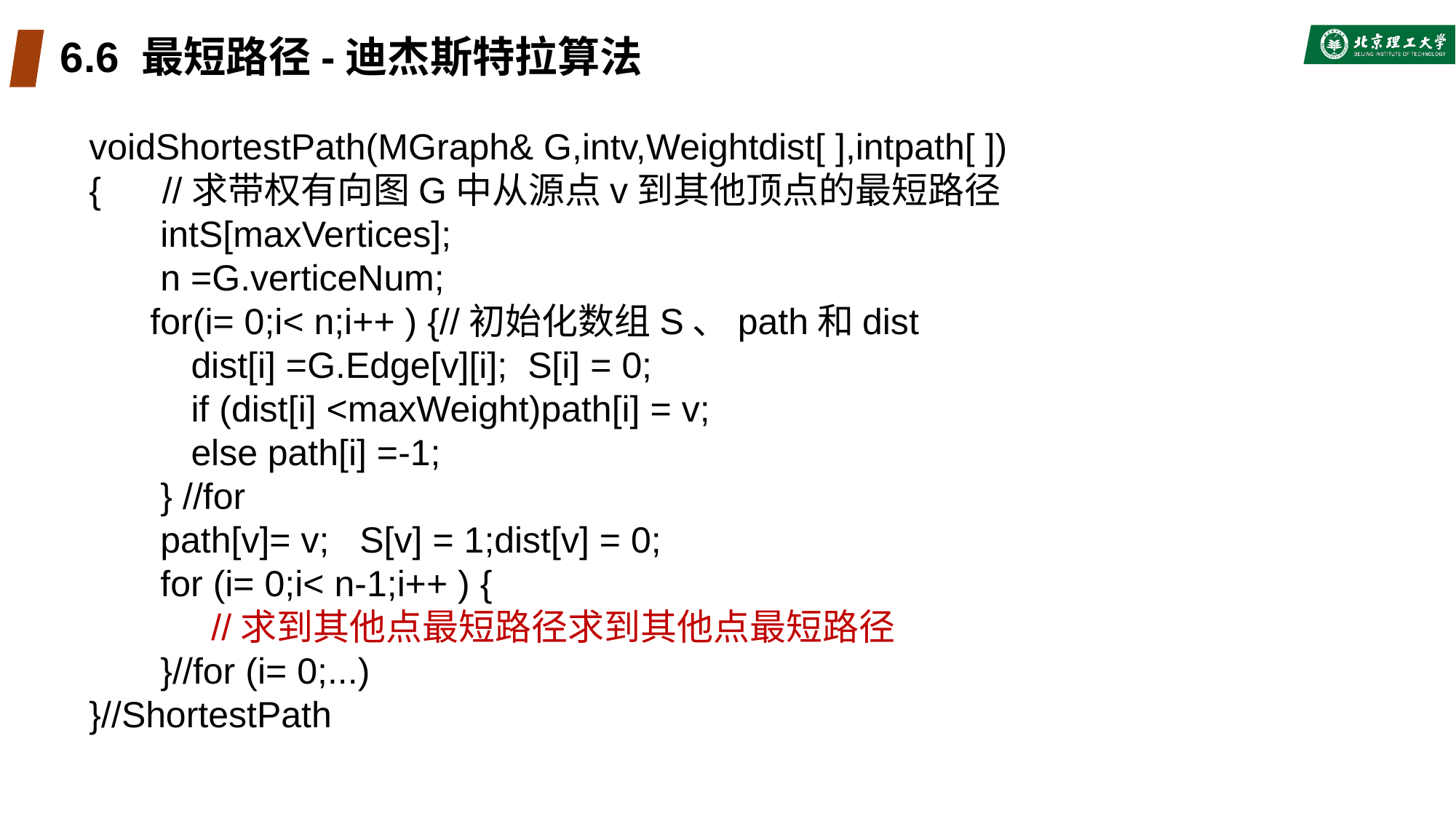

# 6.6 最短路径-迪杰斯特拉算法
voidShortestPath(MGraph& G,intv,Weightdist[ ],intpath[ ])
{      //求带权有向图G中从源点v到其他顶点的最短路径
       intS[maxVertices];
       n =G.verticeNum;
      for(i= 0;i< n;i++ ) {//初始化数组S、path和dist
          dist[i] =G.Edge[v][i];  S[i] = 0;
          if (dist[i] <maxWeight)path[i] = v;
          else path[i] =-1;
       } //for
       path[v]= v;   S[v] = 1;dist[v] = 0;
       for (i= 0;i< n-1;i++ ) {
            //求到其他点最短路径求到其他点最短路径
       }//for (i= 0;...)
}//ShortestPath